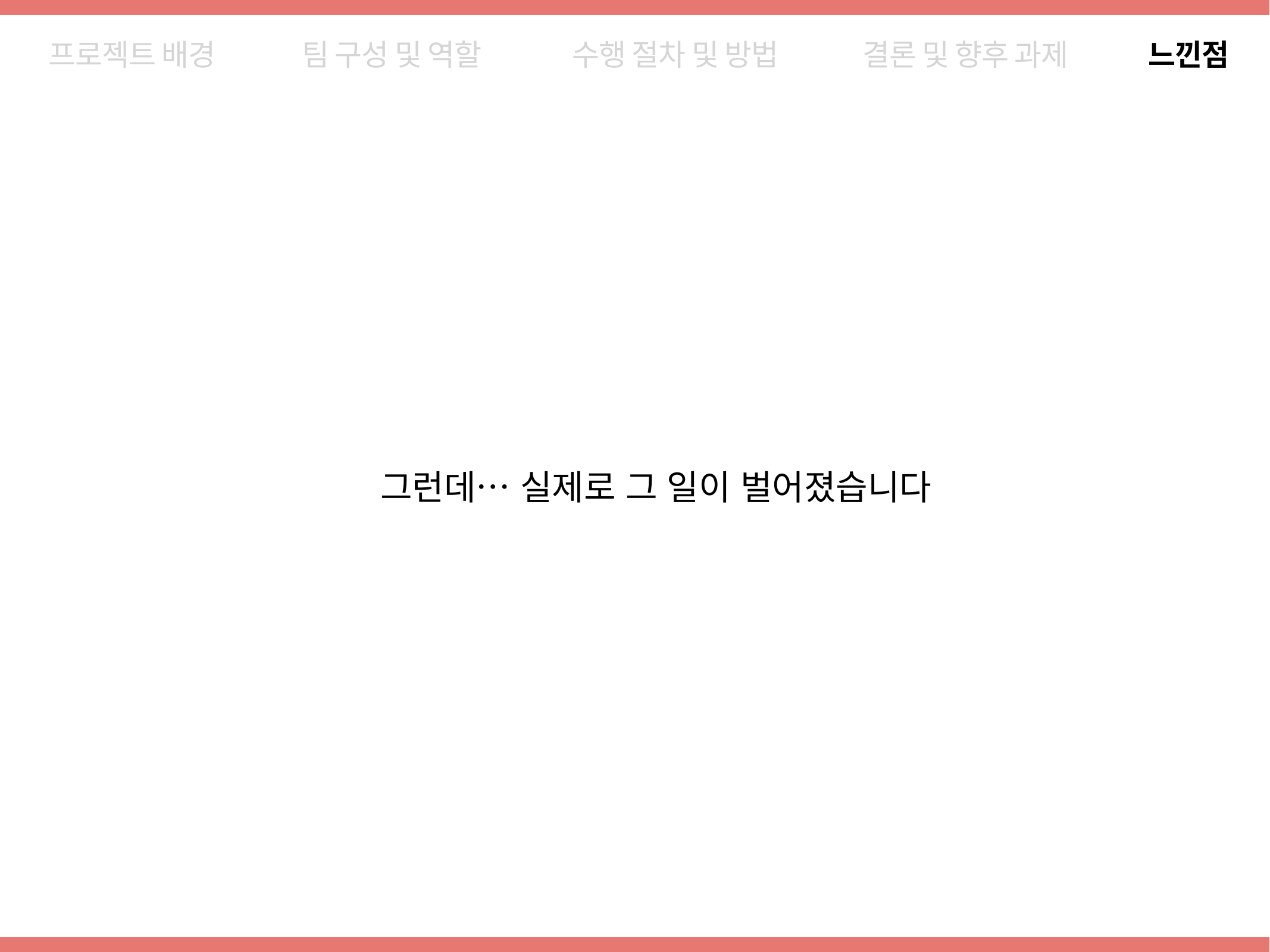

프로젝트 배경
팀 구성 및 역할
수행 절차 및 방법
결론 및 향후 과제
느낀점
그런데… 실제로 그 일이 벌어졌습니다